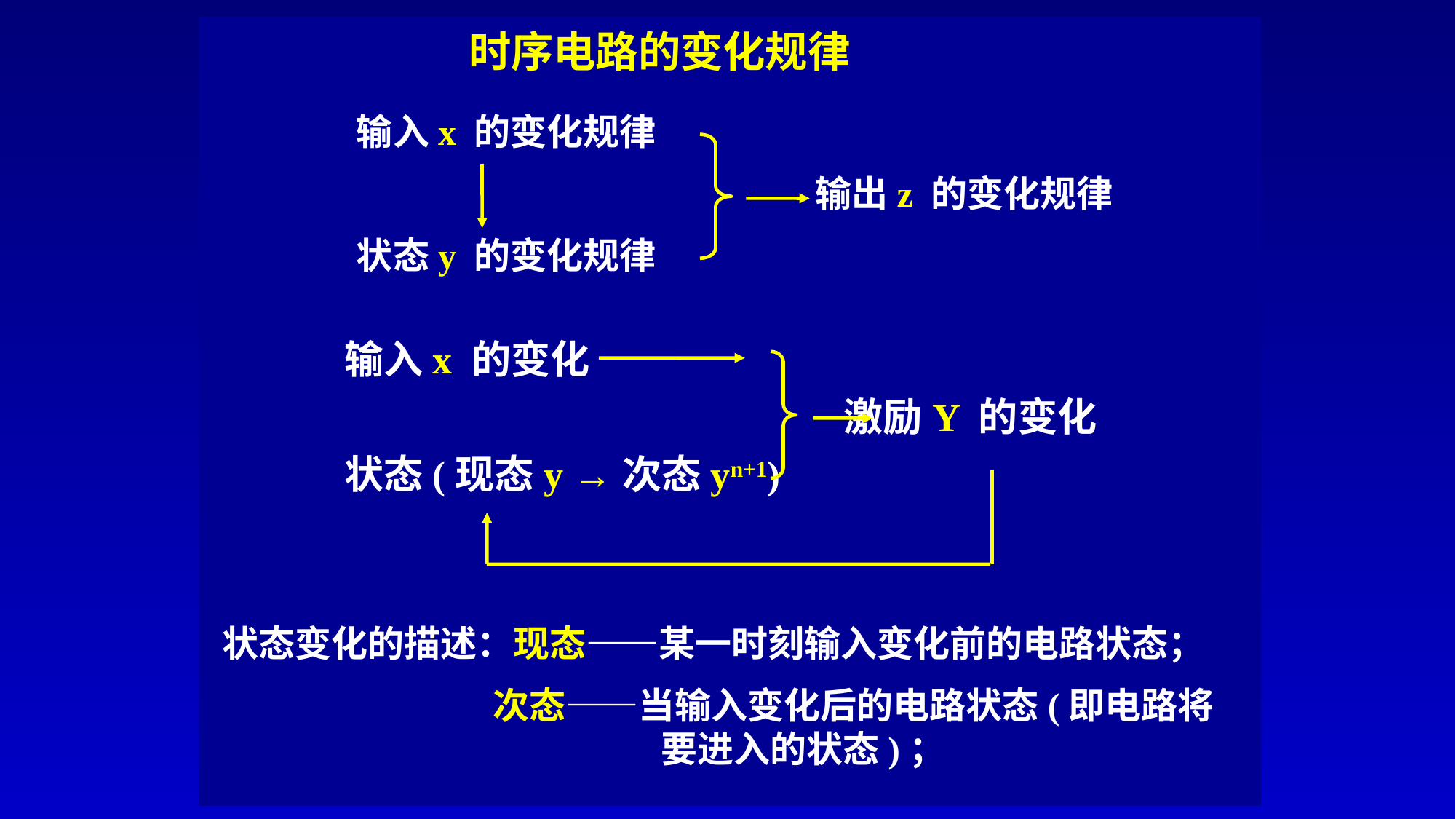

# 时序电路的变化规律
输入x 的变化规律
                                                       输出z 的变化规律
状态y 的变化规律

输入x 的变化
                                                       激励Y 的变化
状态(现态y →次态yn+1)

状态变化的描述：现态——某一时刻输入变化前的电路状态；
                                次态——当输入变化后的电路状态(即电路将要进入的状态)；